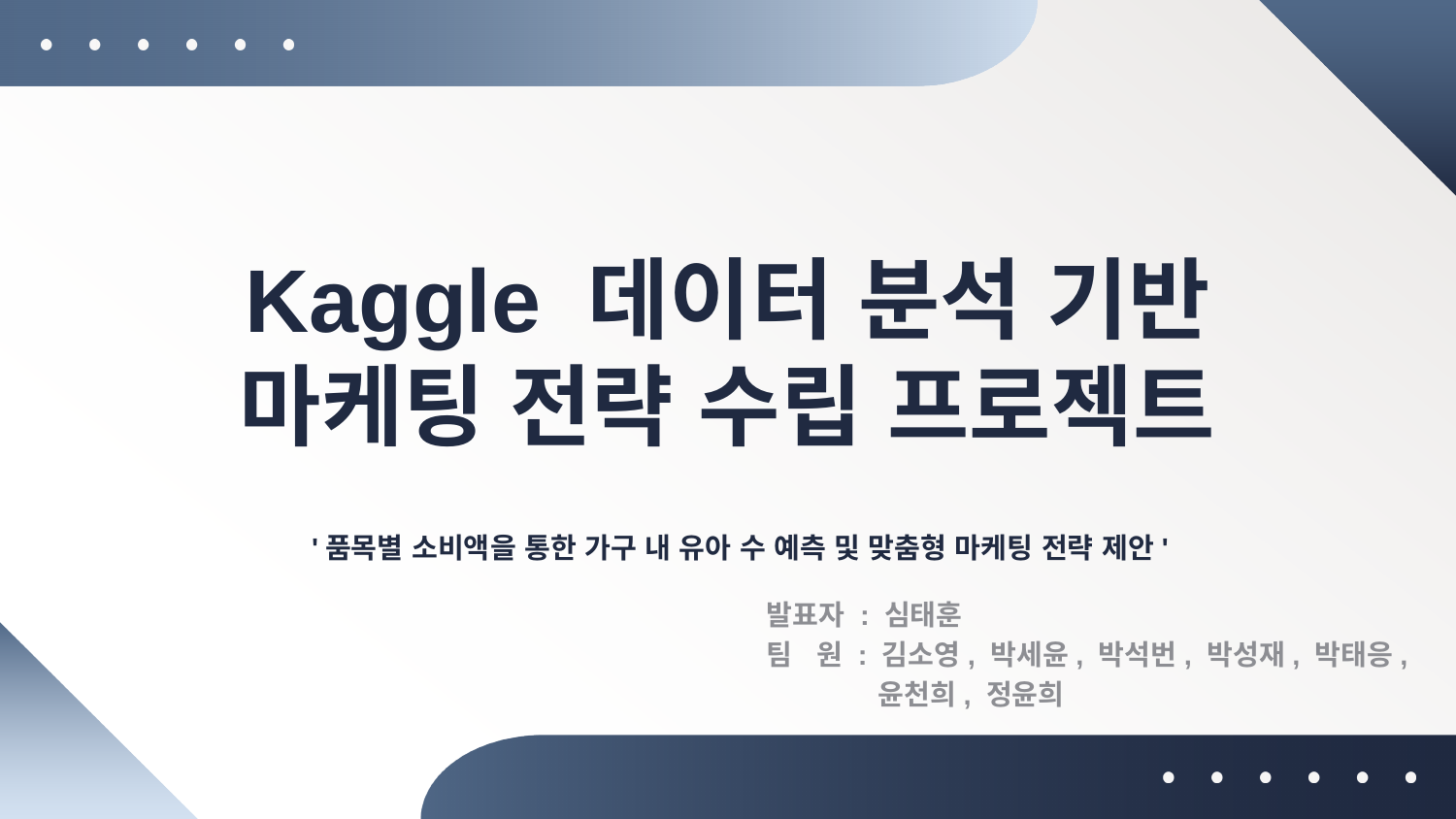

# Kaggle 데이터 분석 기반 마케팅 전략 수립 프로젝트
'품목별 소비액을 통한 가구 내 유아 수 예측 및 맞춤형 마케팅 전략 제안'
발표자 : 심태훈
팀   원 : 김소영, 박세윤, 박석번, 박성재, 박태응,
	       윤천희, 정윤희